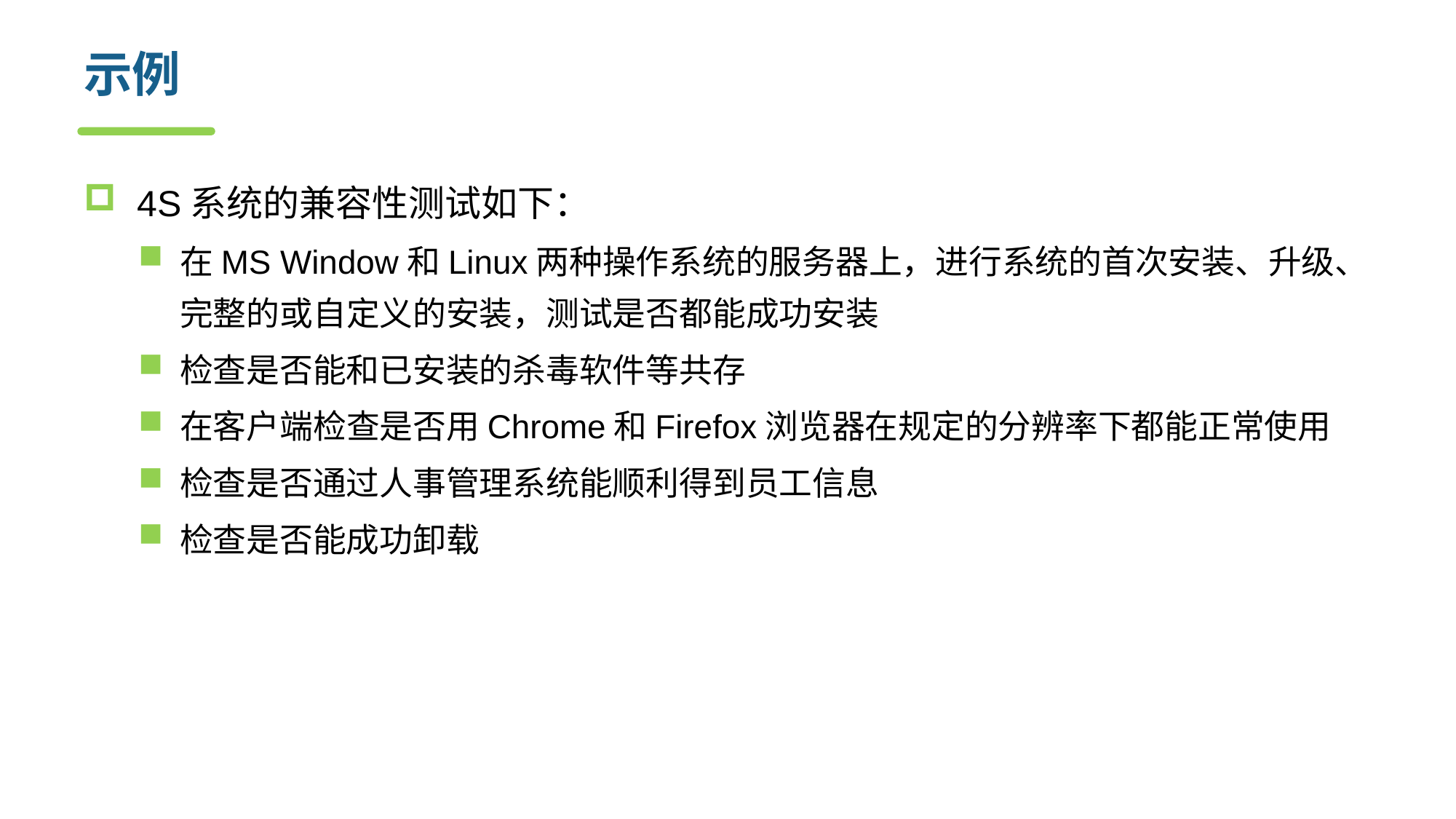

# 示例
4S系统的兼容性测试如下：
在MS Window和Linux两种操作系统的服务器上，进行系统的首次安装、升级、完整的或自定义的安装，测试是否都能成功安装
检查是否能和已安装的杀毒软件等共存
在客户端检查是否用Chrome和Firefox浏览器在规定的分辨率下都能正常使用
检查是否通过人事管理系统能顺利得到员工信息
检查是否能成功卸载

87